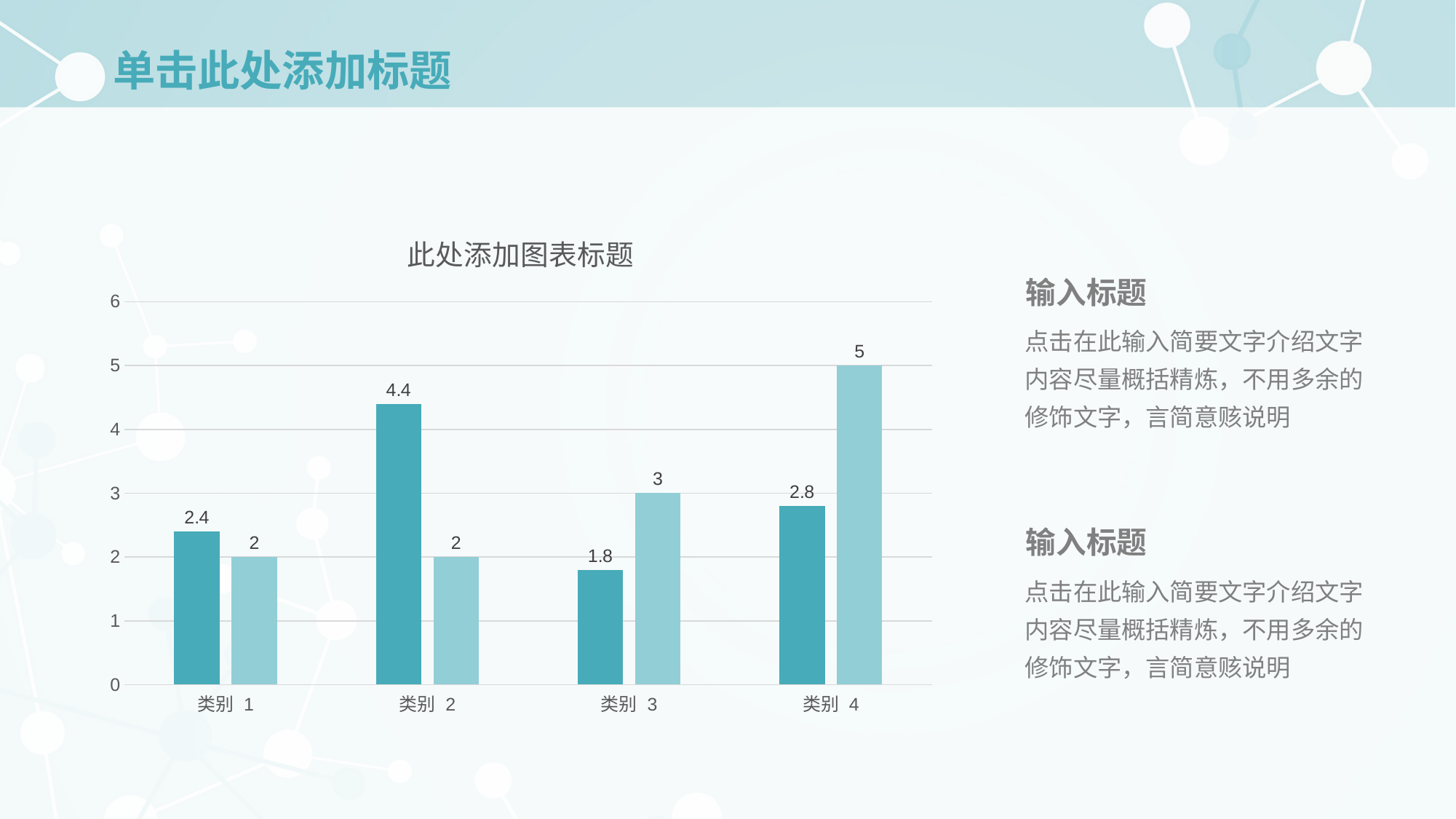

# 单击此处添加标题

### Chart: 此处添加图表标题

| Category | 系列 2 | 系列 3 |
|---|---|---|
| 类别 1 | 2.4 | 2.0 |
| 类别 2 | 4.4 | 2.0 |
| 类别 3 | 1.8 | 3.0 |
| 类别 4 | 2.8 | 5.0 |
输入标题
点击在此输入简要文字介绍文字内容尽量概括精炼，不用多余的修饰文字，言简意赅说明
输入标题
点击在此输入简要文字介绍文字内容尽量概括精炼，不用多余的修饰文字，言简意赅说明